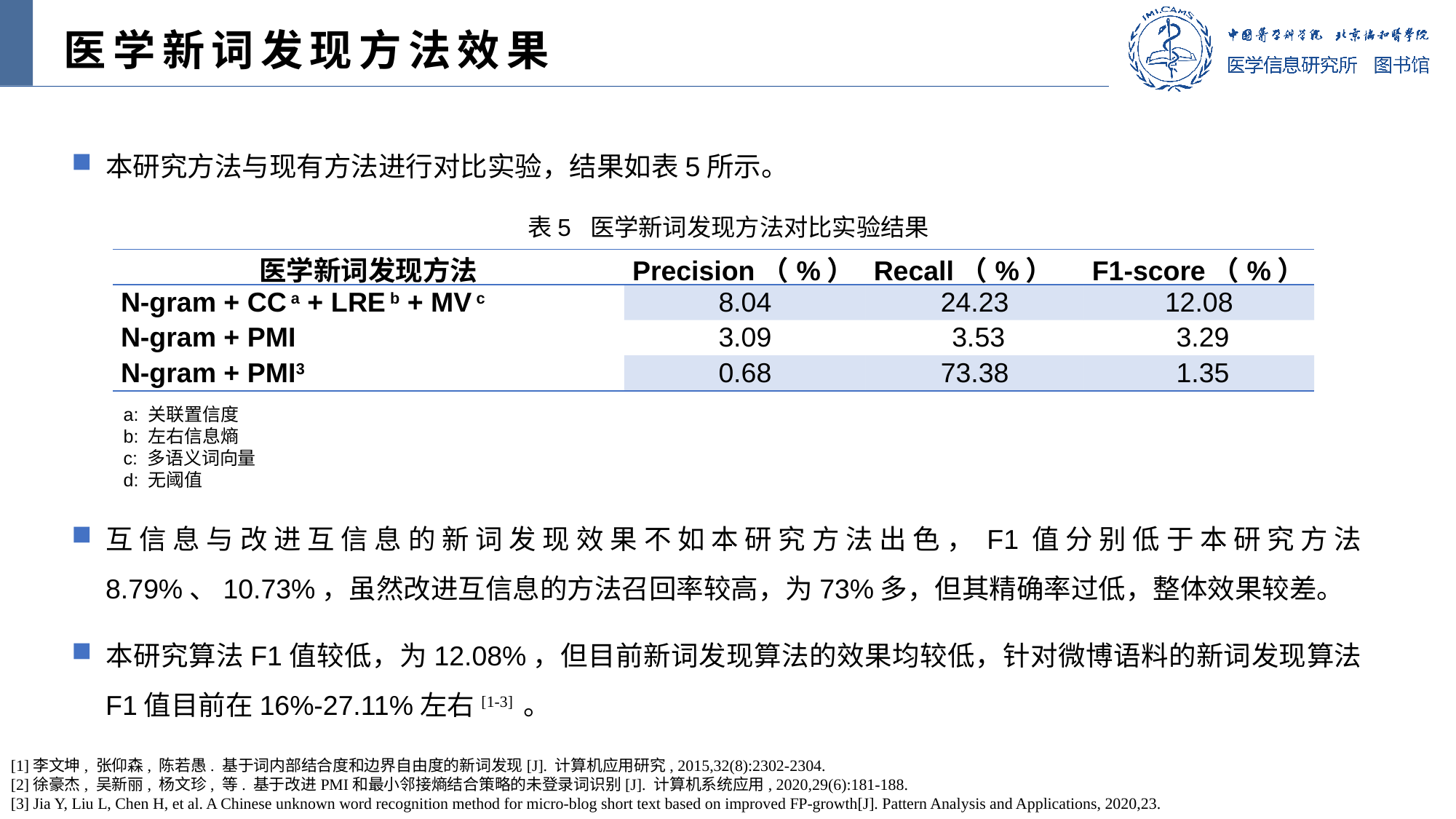

医学新词发现方法效果
本研究方法与现有方法进行对比实验，结果如表5所示。
表5  医学新词发现方法对比实验结果
| 医学新词发现方法 | Precision（%） | Recall（%） | F1-score（%） |
| --- | --- | --- | --- |
| N-gram + CC a + LRE b + MV c | 8.04 | 24.23 | 12.08 |
| N-gram + PMI | 3.09 | 3.53 | 3.29 |
| N-gram + PMI3 | 0.68 | 73.38 | 1.35 |
a: 关联置信度
b: 左右信息熵
c: 多语义词向量
d: 无阈值
互信息与改进互信息的新词发现效果不如本研究方法出色，F1值分别低于本研究方法8.79%、10.73%，虽然改进互信息的方法召回率较高，为73%多，但其精确率过低，整体效果较差。
本研究算法F1值较低，为12.08%，但目前新词发现算法的效果均较低，针对微博语料的新词发现算法F1值目前在16%-27.11%左右[1-3] 。
[1]李文坤, 张仰森, 陈若愚. 基于词内部结合度和边界自由度的新词发现[J]. 计算机应用研究, 2015,32(8):2302-2304.
[2]徐豪杰, 吴新丽, 杨文珍, 等. 基于改进PMI和最小邻接熵结合策略的未登录词识别[J]. 计算机系统应用, 2020,29(6):181-188.
[3] Jia Y, Liu L, Chen H, et al. A Chinese unknown word recognition method for micro-blog short text based on improved FP-growth[J]. Pattern Analysis and Applications, 2020,23.